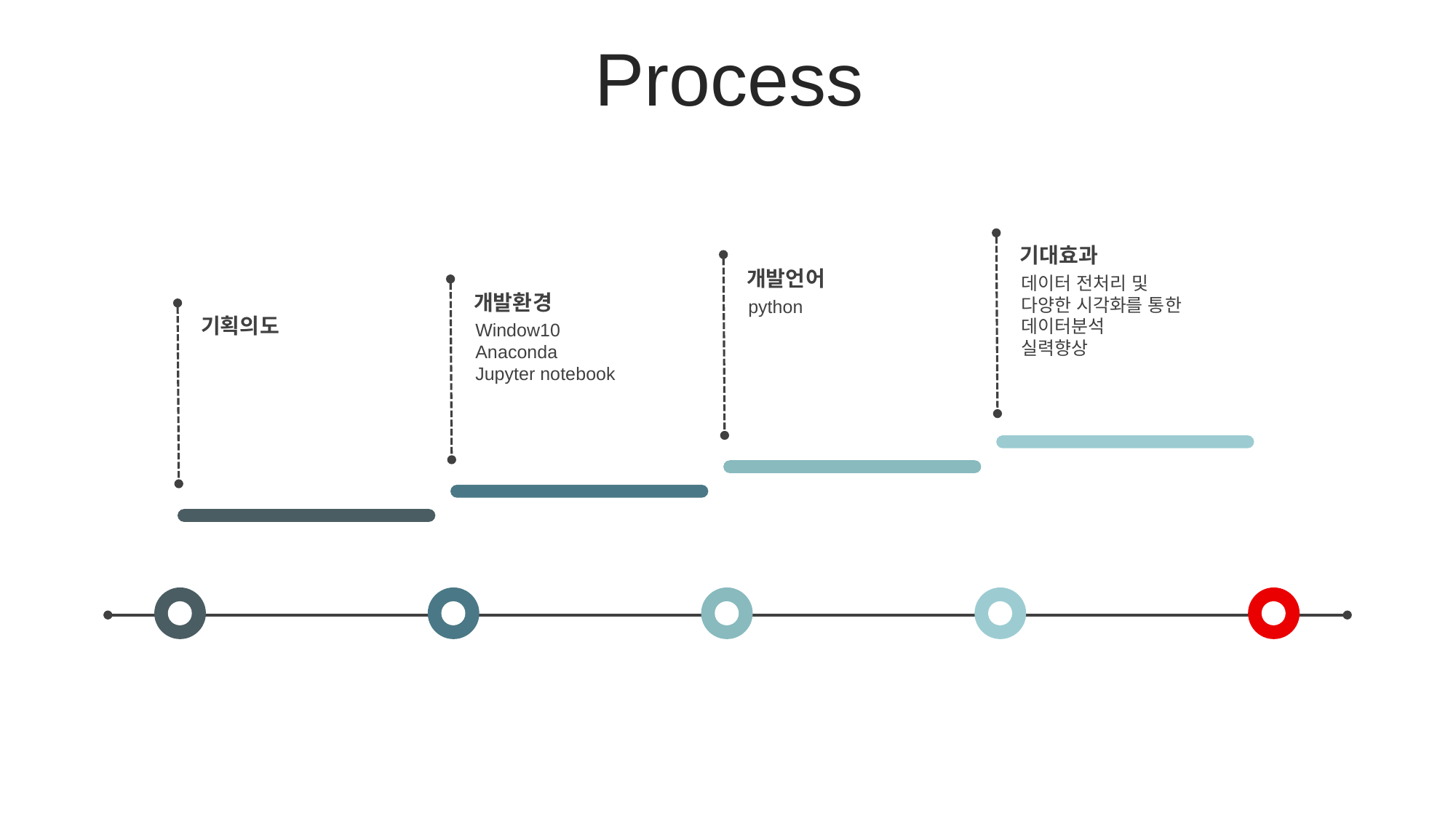

Process
기대효과
데이터 전처리 및
다양한 시각화를 통한 데이터분석
실력향상

개발언어
python
개발환경
Window10
Anaconda
Jupyter notebook

기획의도